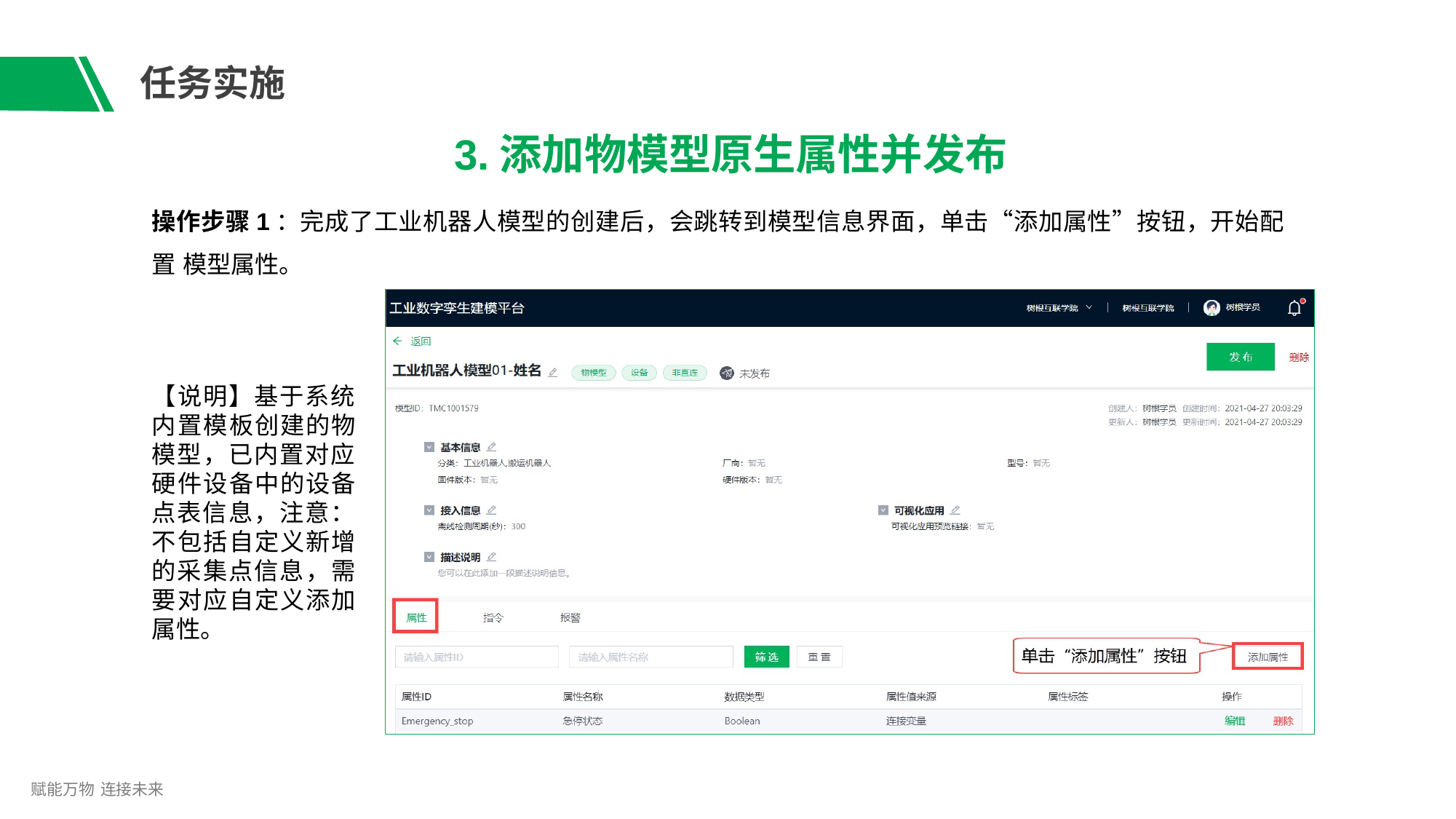

# 任务实施
3.添加物模型原生属性并发布
操作步骤1：完成了工业机器人模型的创建后，会跳转到模型信息界面，单击“添加属性”按钮，开始配置 模型属性。

【说明】基于系统 内置模板创建的物 模型，已内置对应 硬件设备中的设备 点表信息，注意： 不包括自定义新增 的采集点信息，需 要对应自定义添加 属性。
赋能万物 连接未来